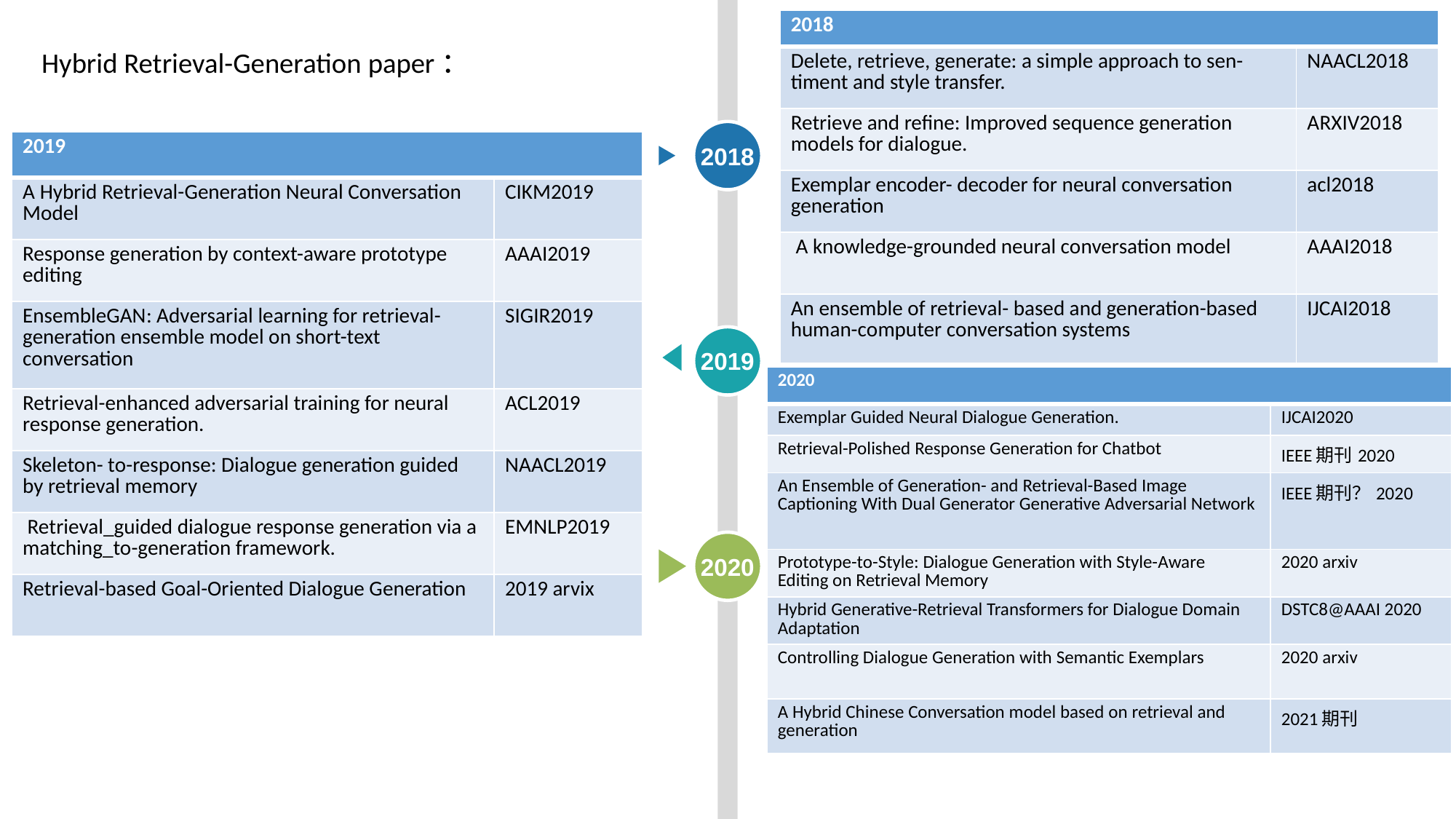

| 2018 |  |
| --- | --- |
| Delete, retrieve, generate: a simple approach to sen- timent and style transfer. | NAACL2018 |
| Retrieve and refine: Improved sequence generation models for dialogue. | ARXIV2018 |
| Exemplar encoder- decoder for neural conversation generation | acl2018 |
| A knowledge-grounded neural conversation model | AAAI2018 |
| An ensemble of retrieval- based and generation-based human-computer conversation systems | IJCAI2018 |
# Hybrid Retrieval-Generation paper：
2018
| 2019 |  |
| --- | --- |
| A Hybrid Retrieval-Generation Neural Conversation Model | CIKM2019 |
| Response generation by context-aware prototype editing | AAAI2019 |
| EnsembleGAN: Adversarial learning for retrieval-generation ensemble model on short-text conversation | SIGIR2019 |
| Retrieval-enhanced adversarial training for neural response generation. | ACL2019 |
| Skeleton- to-response: Dialogue generation guided by retrieval memory | NAACL2019 |
| Retrieval\_guided dialogue response generation via a matching\_to-generation framework. | EMNLP2019 |
| Retrieval-based Goal-Oriented Dialogue Generation | 2019 arvix |

2019

| 2020 |  |
| --- | --- |
| Exemplar Guided Neural Dialogue Generation. | IJCAI2020 |
| Retrieval-Polished Response Generation for Chatbot | IEEE期刊2020 |
| An Ensemble of Generation- and Retrieval-Based Image Captioning With Dual Generator Generative Adversarial Network | IEEE期刊？2020 |
| Prototype-to-Style: Dialogue Generation with Style-Aware Editing on Retrieval Memory | 2020 arxiv |
| Hybrid Generative-Retrieval Transformers for Dialogue Domain Adaptation | DSTC8@AAAI 2020 |
| Controlling Dialogue Generation with Semantic Exemplars | 2020 arxiv |
| A Hybrid Chinese Conversation model based on retrieval and generation | 2021期刊 |
2020